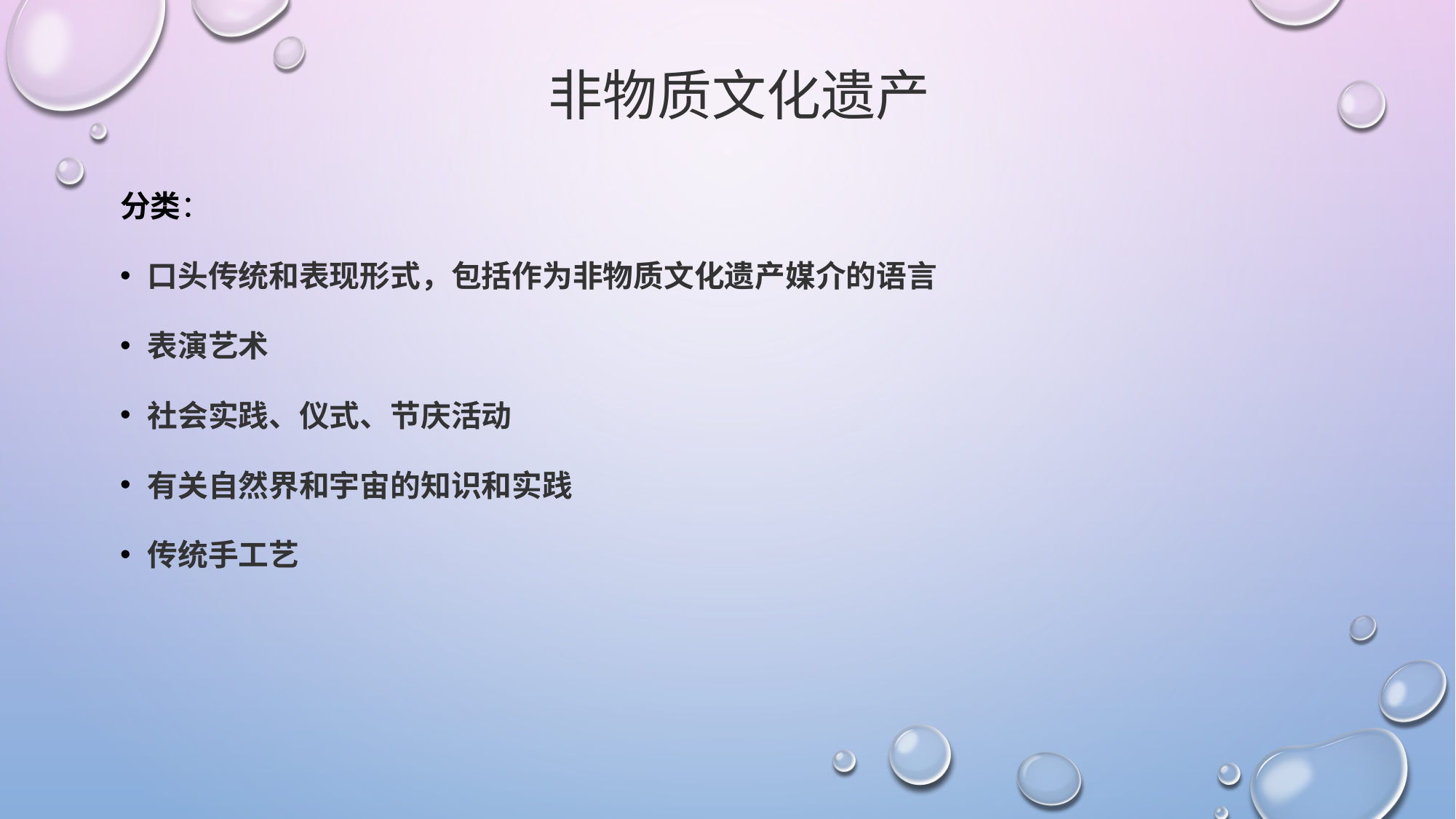

非物质文化遗产
分类：
口头传统和表现形式，包括作为非物质文化遗产媒介的语言
表演艺术
社会实践、仪式、节庆活动
有关自然界和宇宙的知识和实践
传统手工艺